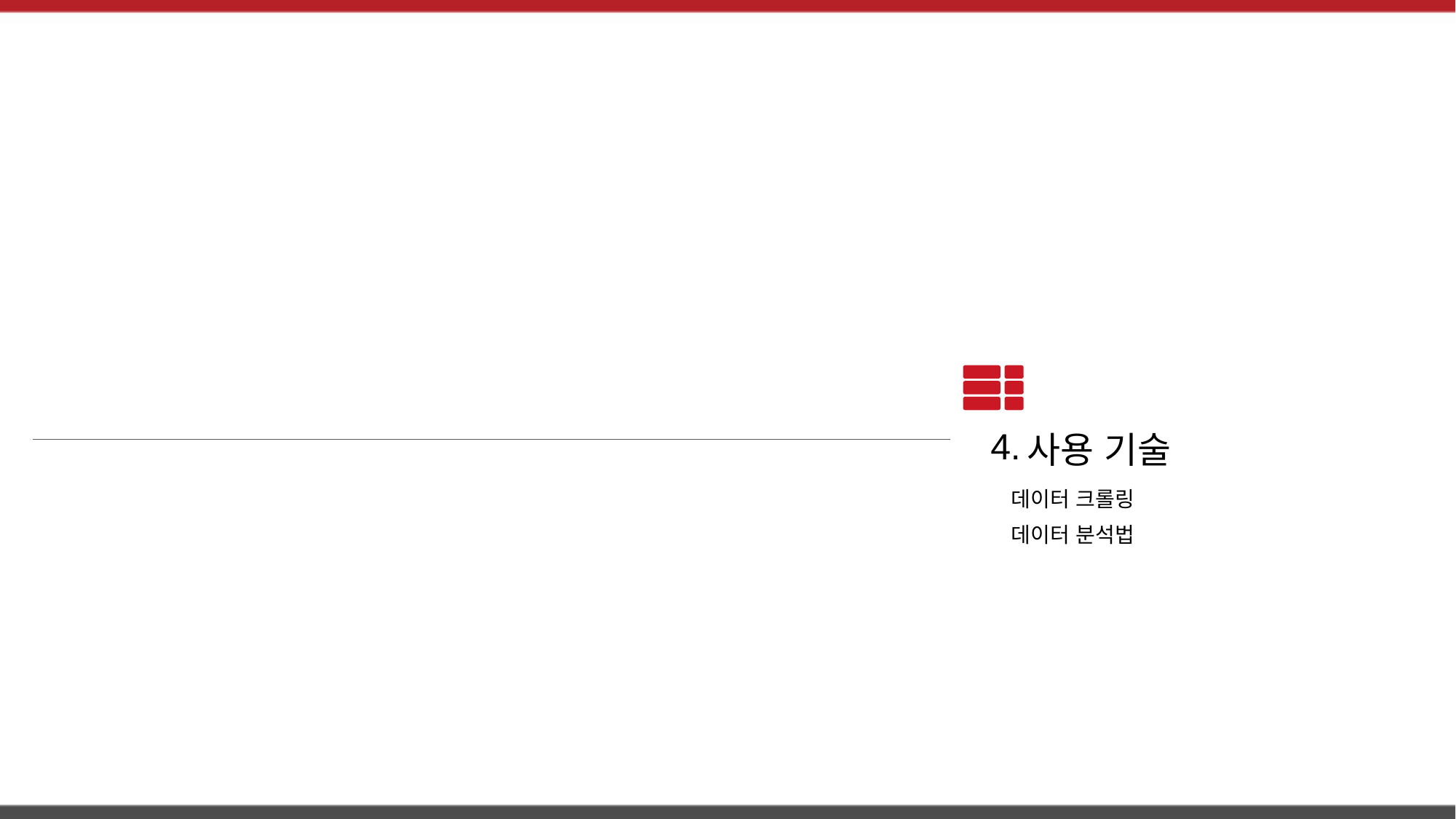

4.
사용 기술
데이터 크롤링
데이터 분석법